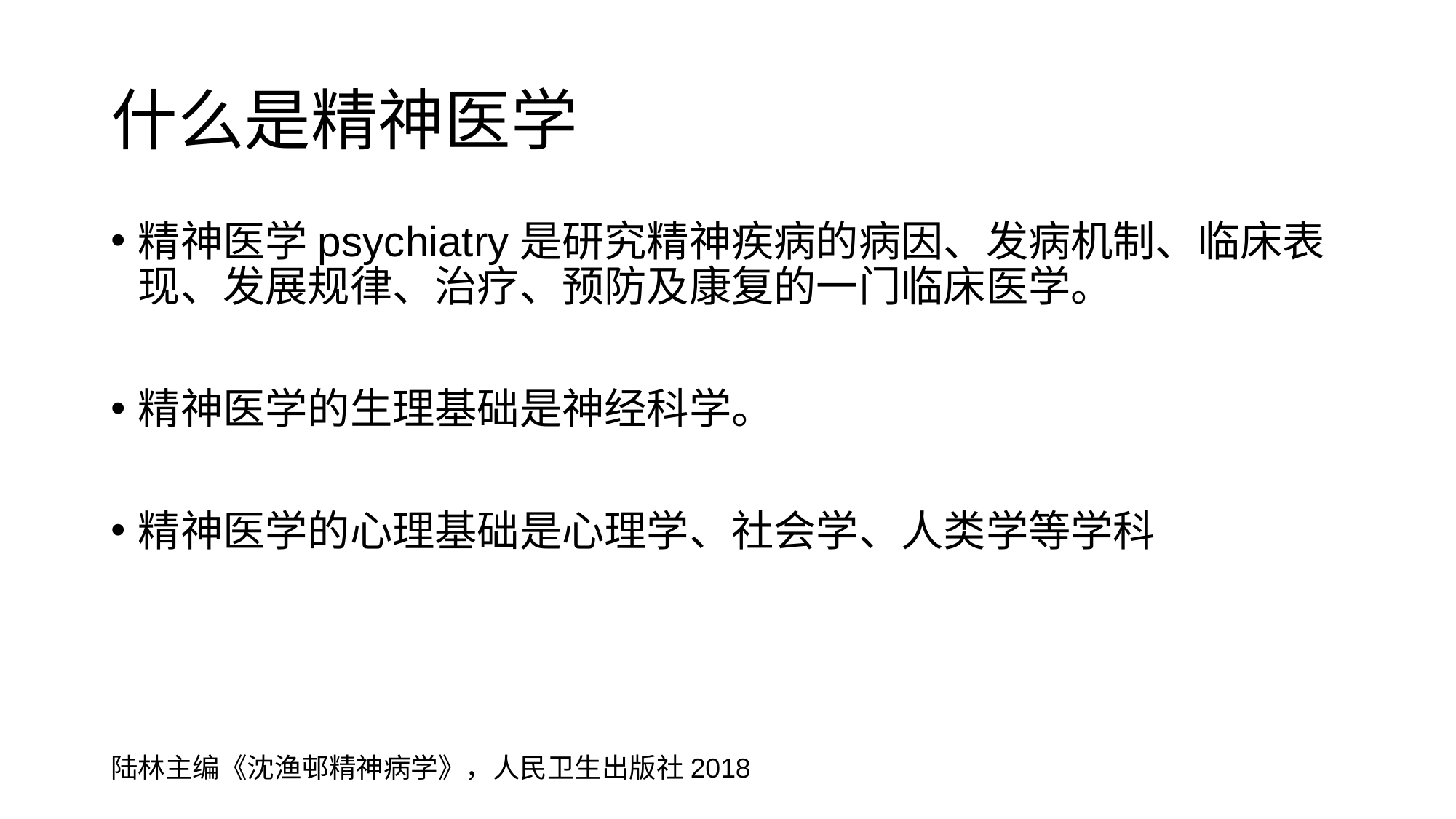

# 什么是精神医学
精神医学psychiatry是研究精神疾病的病因、发病机制、临床表现、发展规律、治疗、预防及康复的一门临床医学。

精神医学的生理基础是神经科学。

精神医学的心理基础是心理学、社会学、人类学等学科

陆林主编《沈渔邨精神病学》，人民卫生出版社2018